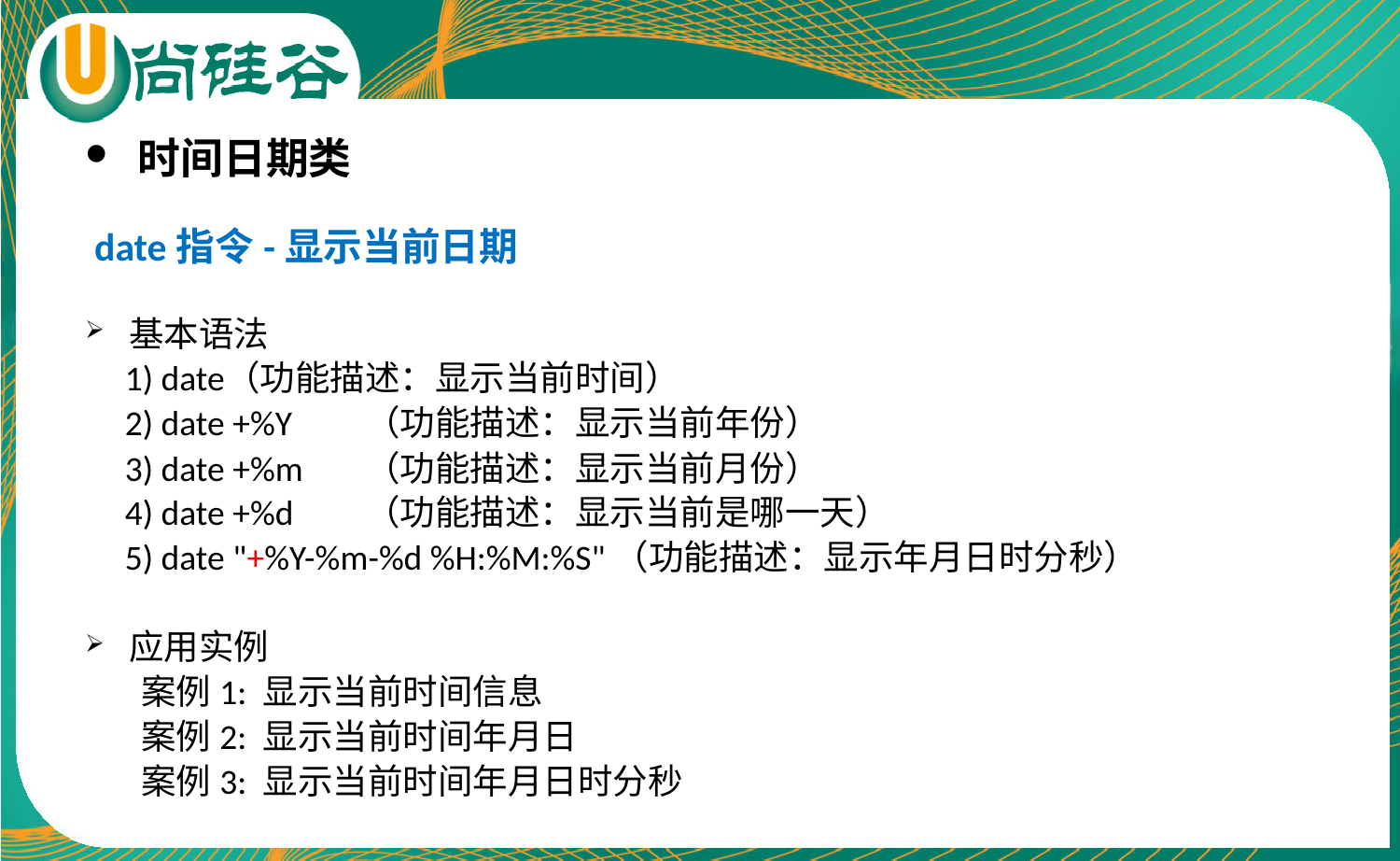

时间日期类
 date指令-显示当前日期

基本语法
     1) date	（功能描述：显示当前时间）
     2) date +%Y	（功能描述：显示当前年份）
     3) date +%m	（功能描述：显示当前月份）
     4) date +%d	（功能描述：显示当前是哪一天）
     5) date "+%Y-%m-%d %H:%M:%S"（功能描述：显示年月日时分秒）

应用实例
      案例1: 显示当前时间信息
      案例2: 显示当前时间年月日
      案例3: 显示当前时间年月日时分秒